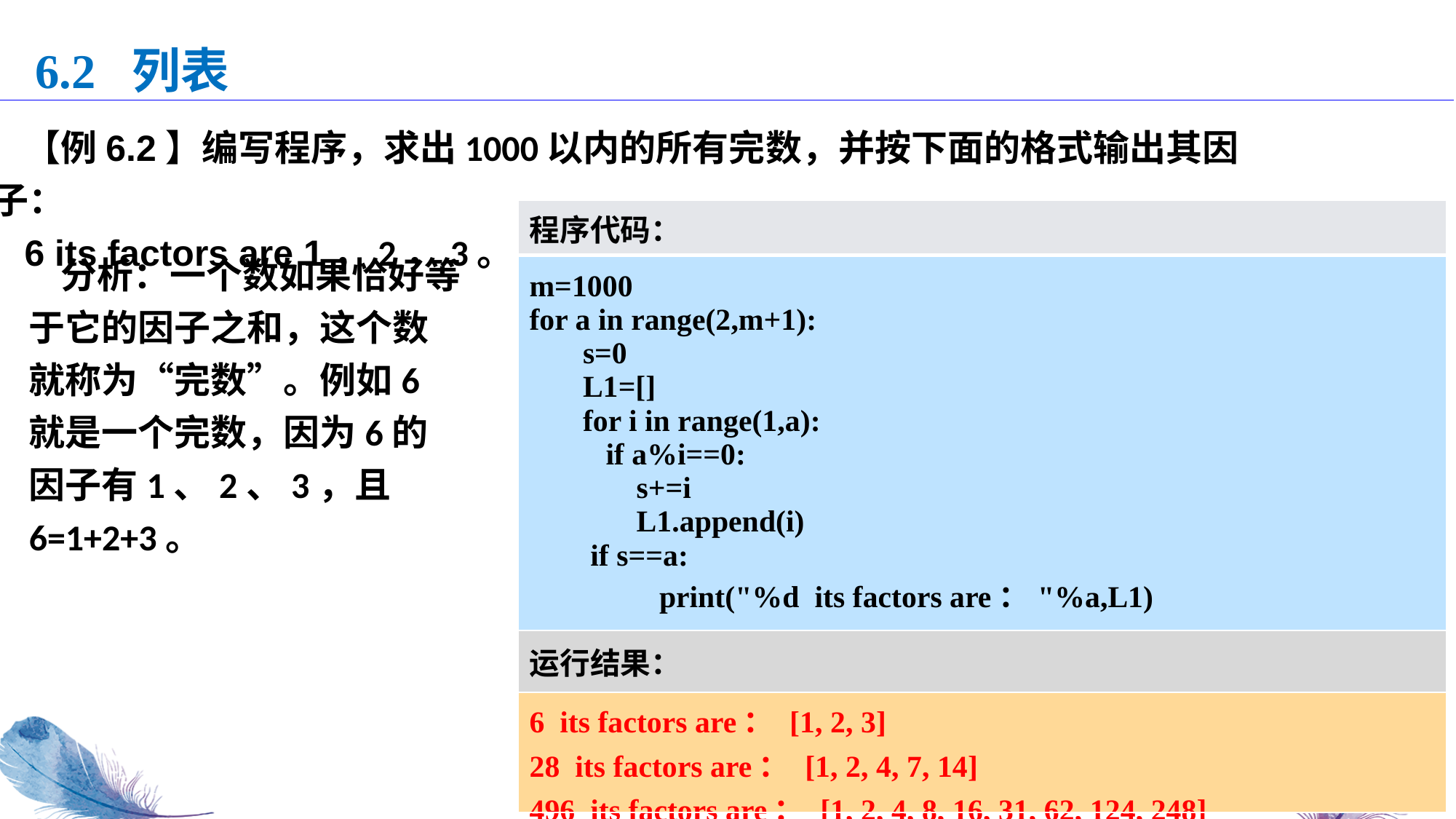

6.2  列表
【例6.2】编写程序，求出1000以内的所有完数，并按下面的格式输出其因子：
6 its factors are 1，2，3。
| 程序代码： |
| --- |
| m=1000 for a in range(2,m+1): s=0 L1=[] for i in range(1,a): if a%i==0: s+=i L1.append(i) if s==a: print("%d its factors are："%a,L1) |
| 运行结果： |
| 6 its factors are： [1, 2, 3] 28 its factors are： [1, 2, 4, 7, 14] 496 its factors are： [1, 2, 4, 8, 16, 31, 62, 124, 248] |
分析：一个数如果恰好等于它的因子之和，这个数就称为“完数”。例如6就是一个完数，因为6的因子有1、2、3，且6=1+2+3。